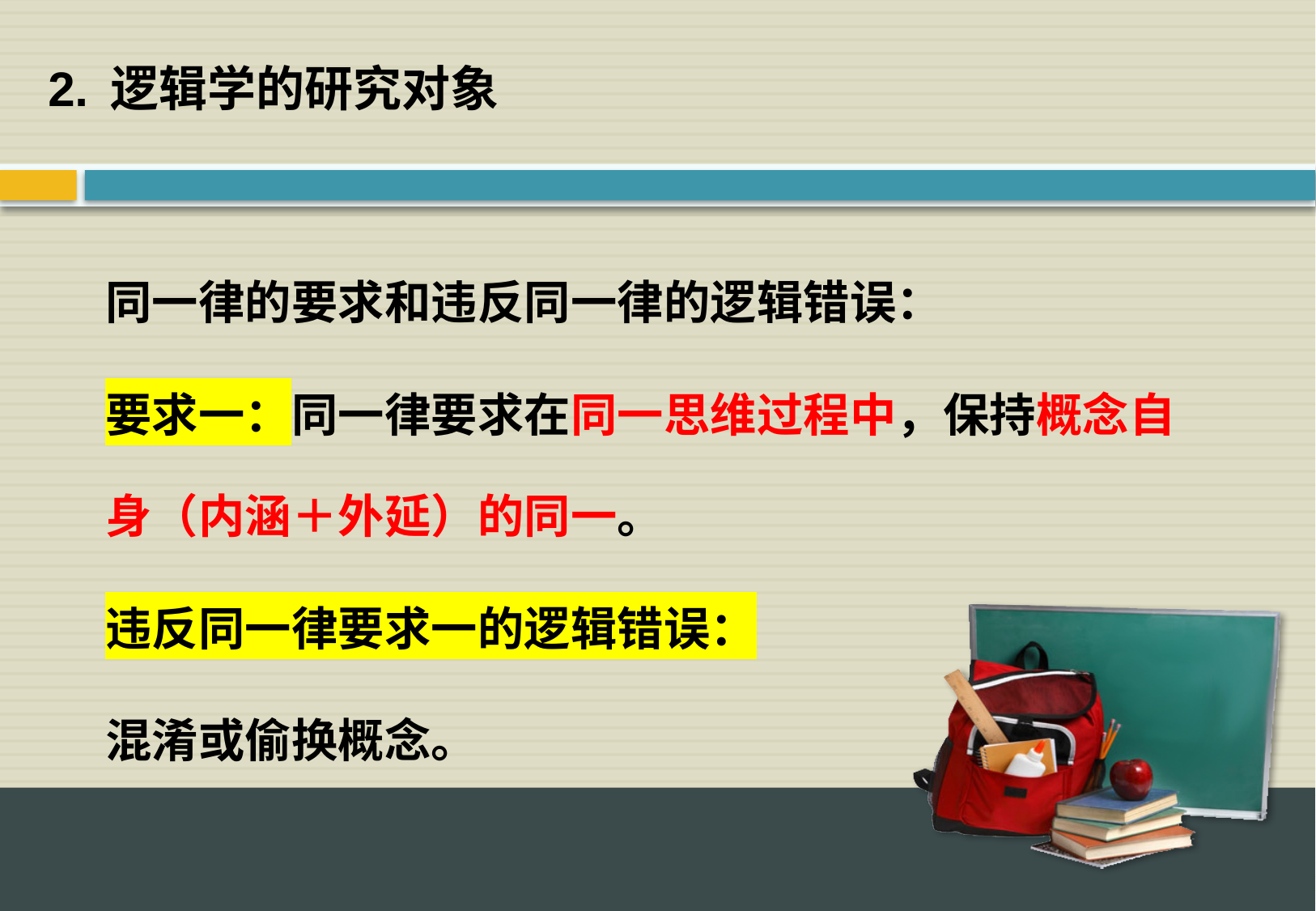

2. 逻辑学的研究对象
同一律的要求和违反同一律的逻辑错误：
要求一：同一律要求在同一思维过程中，保持概念自身（内涵＋外延）的同一。
违反同一律要求一的逻辑错误：
混淆或偷换概念。